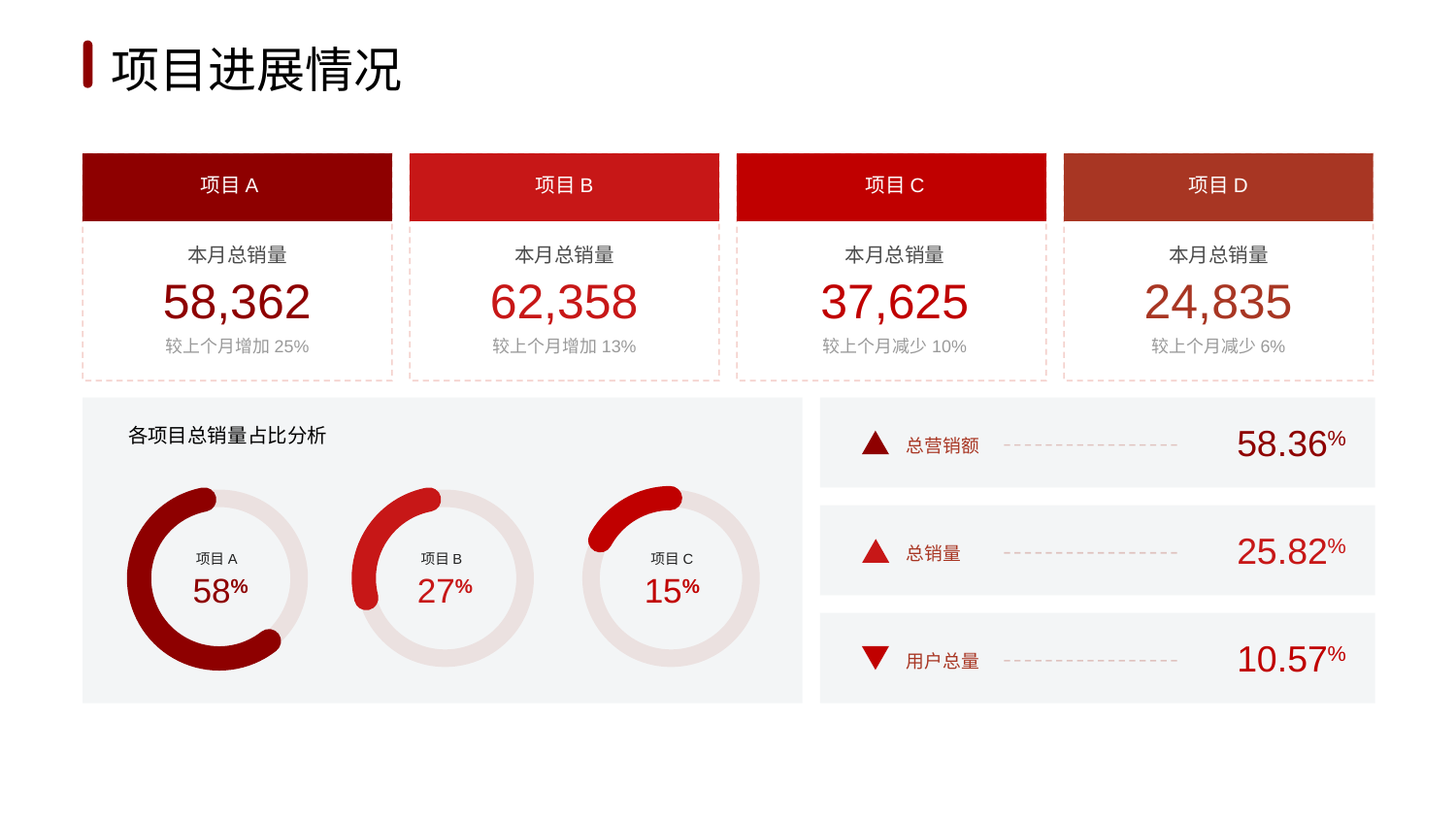

1
2
3
4
5
6
项目进展情况

项目A
项目B
项目C
项目D
本月总销量
本月总销量
本月总销量
本月总销量
58,362
62,358
37,625
24,835
较上个月增加25%
较上个月增加13%
较上个月减少10%
较上个月减少6%

58.36%
各项目总销量占比分析
总营销额

25.82%
总销量

项目A
项目B
项目C
58%
27%
15%

10.57%
用户总量